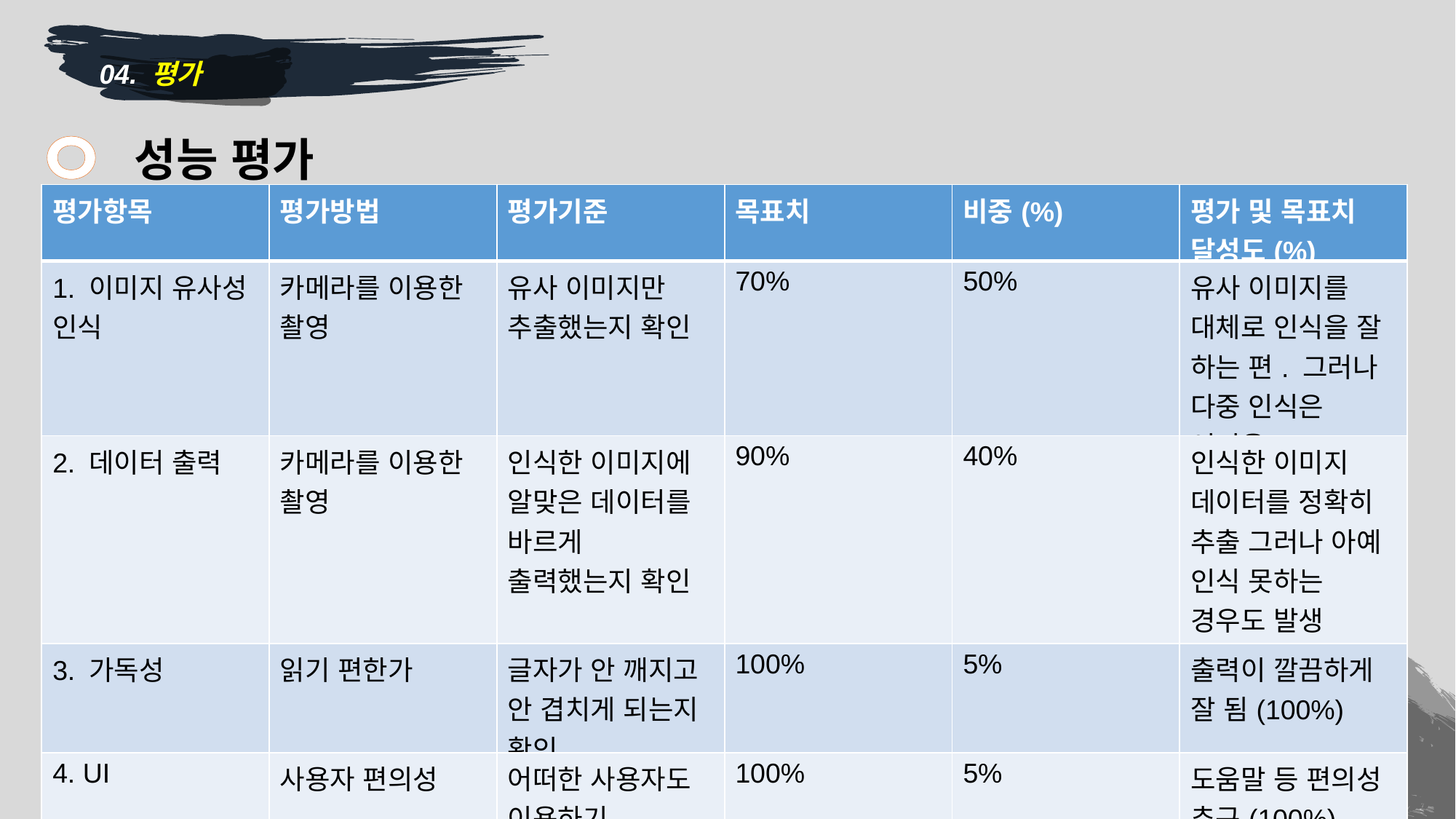

04. 평가

ㅇ
성능 평가
| 평가항목 | 평가방법 | 평가기준 | 목표치 | 비중(%) | 평가 및 목표치 달성도(%) |
| --- | --- | --- | --- | --- | --- |
| 1. 이미지 유사성 인식 | 카메라를 이용한 촬영 | 유사 이미지만 추출했는지 확인 | 70% | 50% | 유사 이미지를 대체로 인식을 잘 하는 편. 그러나 다중 인식은 어려움 (70%) |
| 2. 데이터 출력 | 카메라를 이용한 촬영 | 인식한 이미지에 알맞은 데이터를 바르게 출력했는지 확인 | 90% | 40% | 인식한 이미지 데이터를 정확히 추출 그러나 아예 인식 못하는 경우도 발생(70%) |
| 3. 가독성 | 읽기 편한가 | 글자가 안 깨지고 안 겹치게 되는지 확인 | 100% | 5% | 출력이 깔끔하게 잘 됨(100%) |
| 4. UI | 사용자 편의성 | 어떠한 사용자도 이용하기 편리한지 확인 | 100% | 5% | 도움말 등 편의성 추구(100%) |